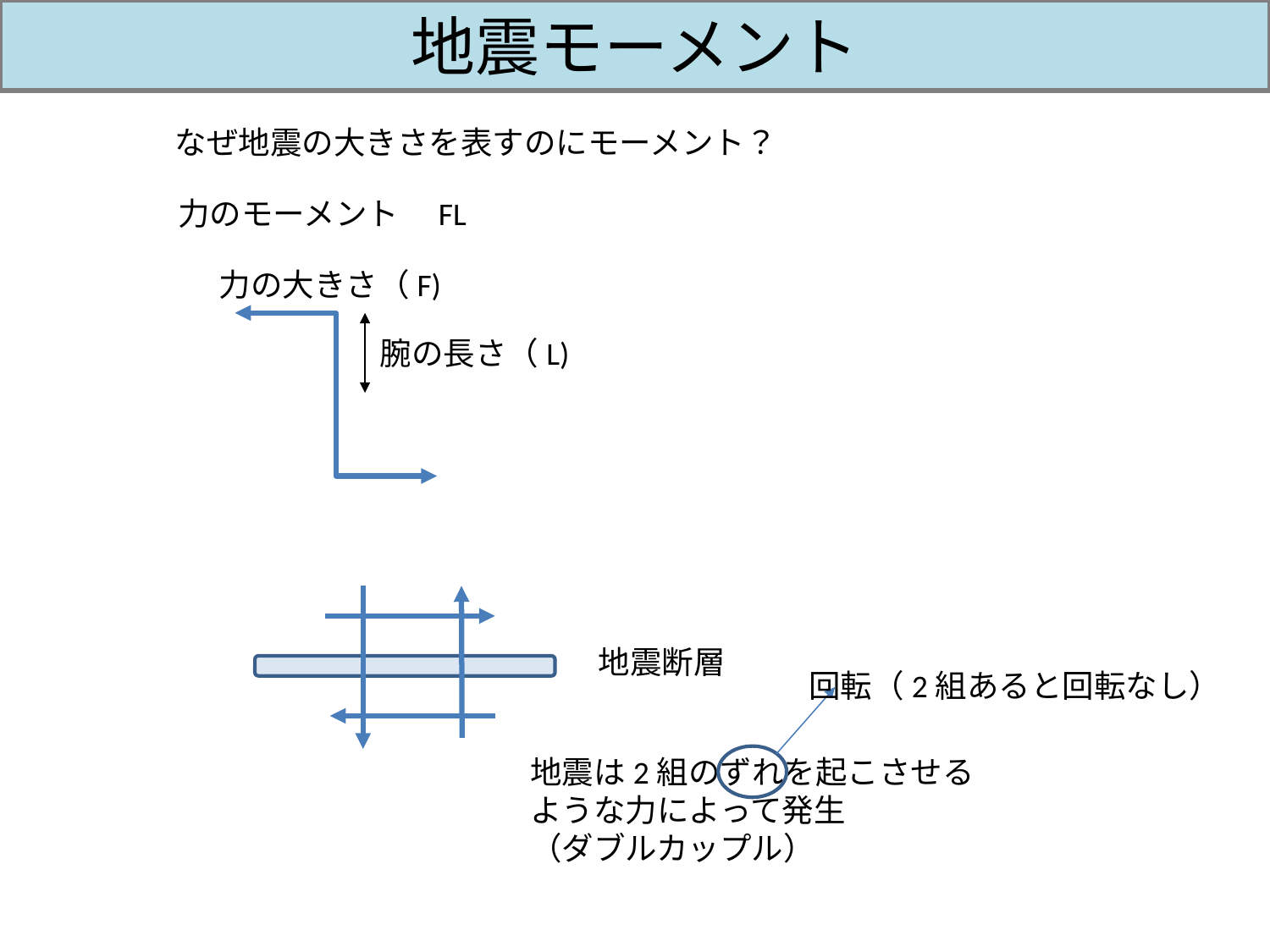

# 地震モーメント
なぜ地震の大きさを表すのにモーメント？
力のモーメント　FL
力の大きさ（F)
腕の長さ（L)
地震断層

回転（2組あると回転なし）
地震は2組のずれを起こさせる
ような力によって発生
（ダブルカップル）